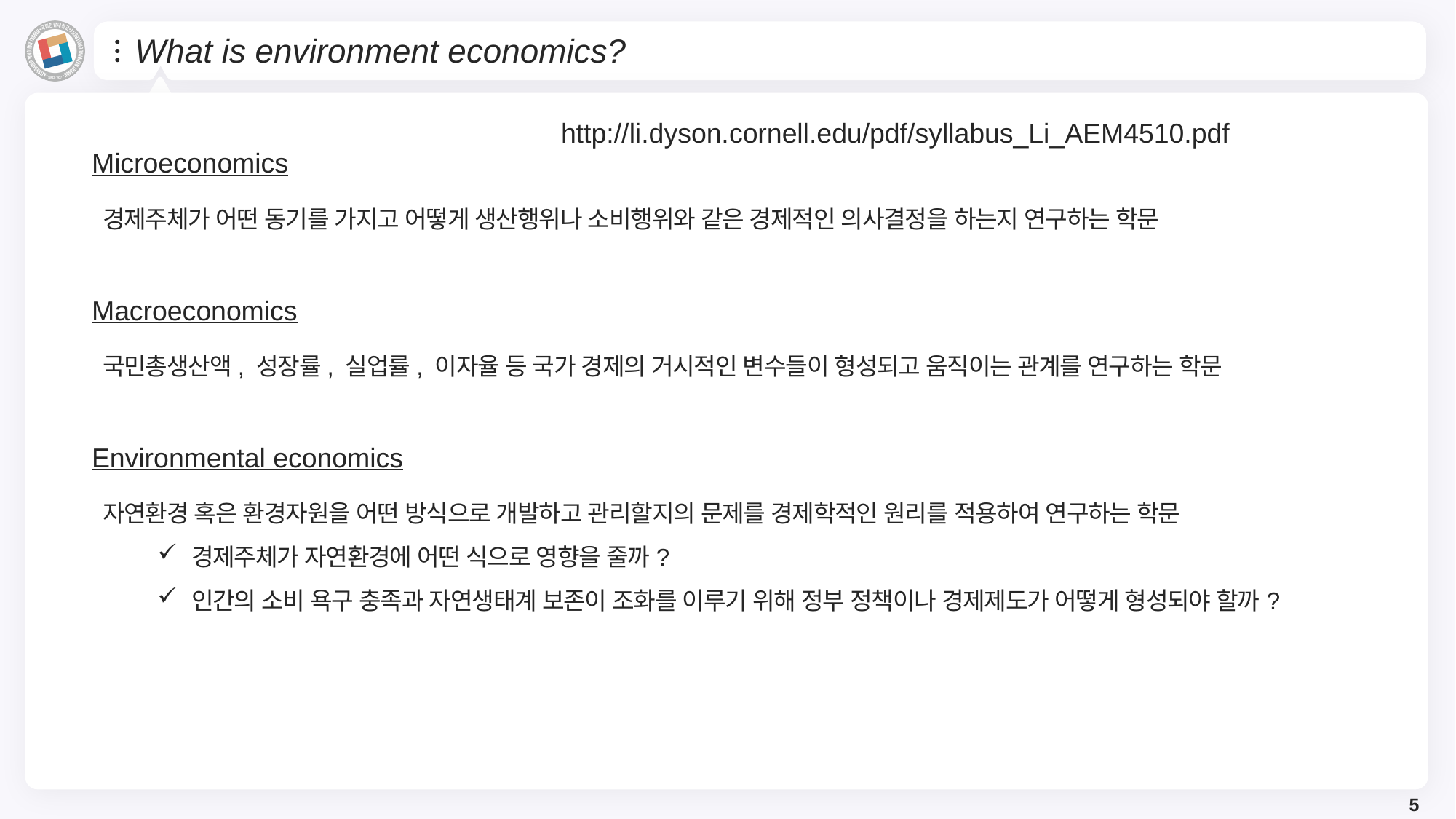

# What is environment economics?
http://li.dyson.cornell.edu/pdf/syllabus_Li_AEM4510.pdf
Microeconomics

경제주체가 어떤 동기를 가지고 어떻게 생산행위나 소비행위와 같은 경제적인 의사결정을 하는지 연구하는 학문

Macroeconomics

국민총생산액, 성장률, 실업률, 이자율 등 국가 경제의 거시적인 변수들이 형성되고 움직이는 관계를 연구하는 학문

Environmental economics

자연환경 혹은 환경자원을 어떤 방식으로 개발하고 관리할지의 문제를 경제학적인 원리를 적용하여 연구하는 학문
경제주체가 자연환경에 어떤 식으로 영향을 줄까?
인간의 소비 욕구 충족과 자연생태계 보존이 조화를 이루기 위해 정부 정책이나 경제제도가 어떻게 형성되야 할까?

5